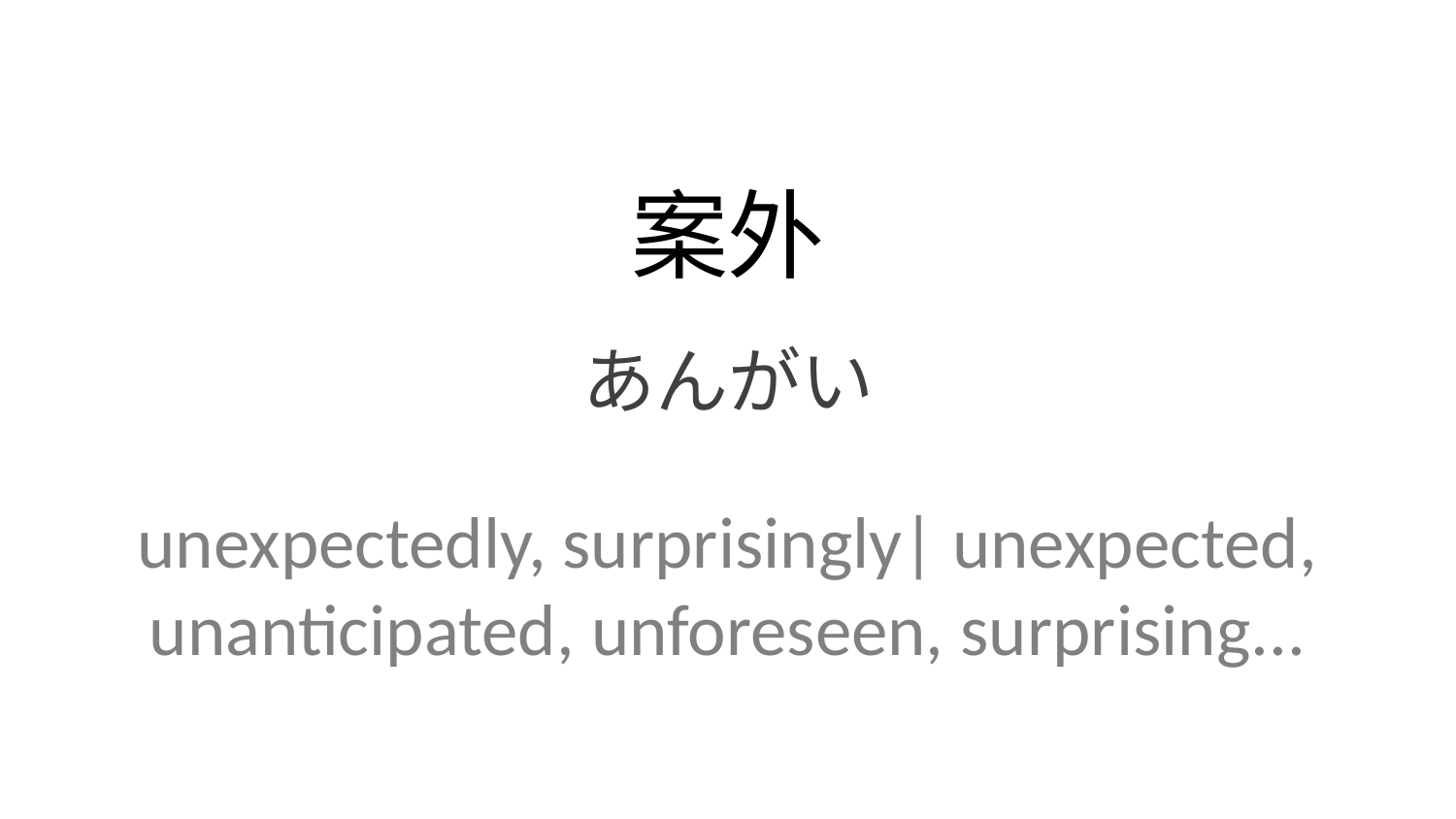

案外

あんがい
unexpectedly, surprisingly| unexpected, unanticipated, unforeseen, surprising...